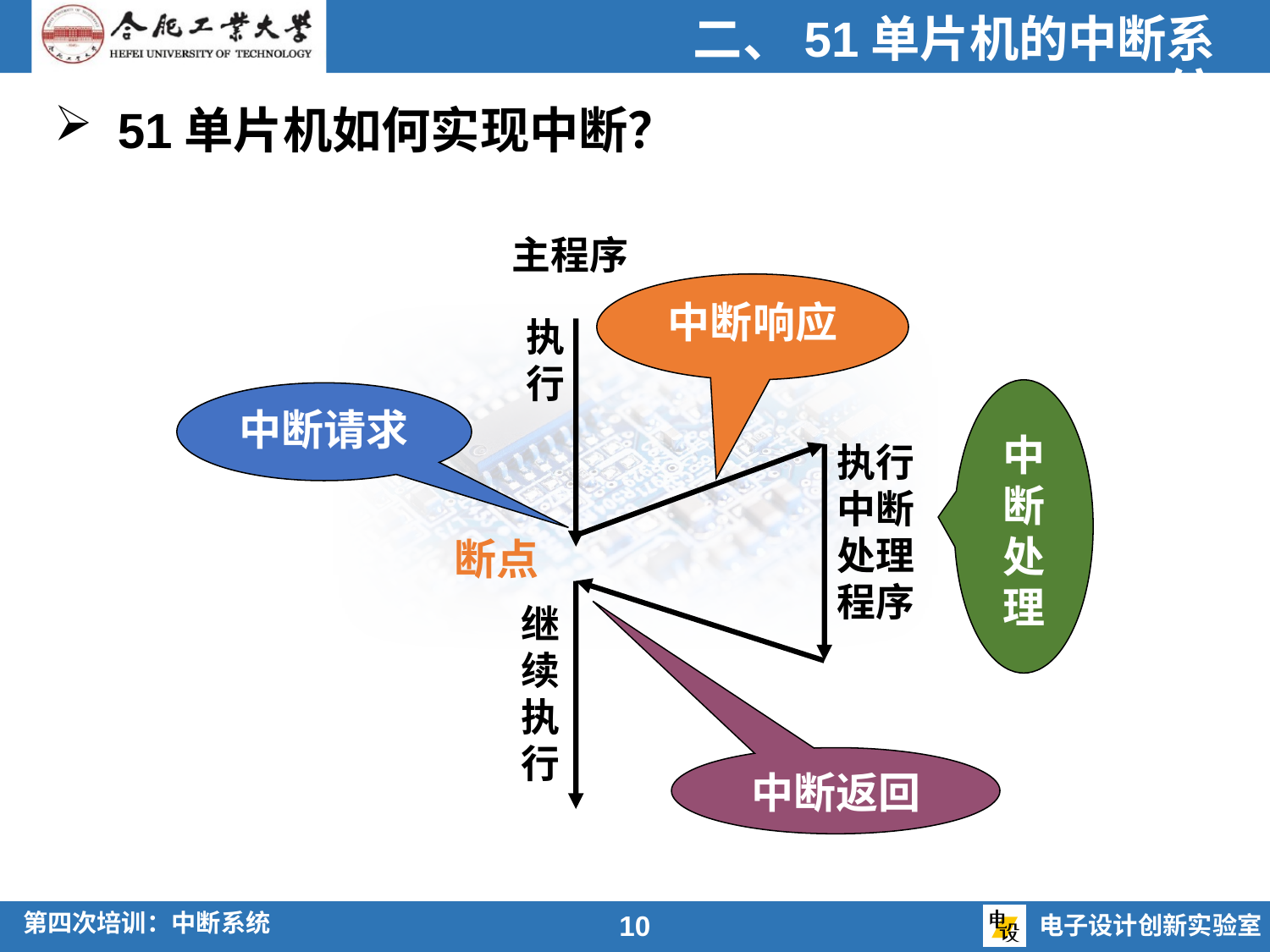

二、51单片机的中断系统
51单片机如何实现中断？
主程序
中断响应
执行

中断处理
中断请求
执行中断处理程序

断点

继续执行
中断返回
10